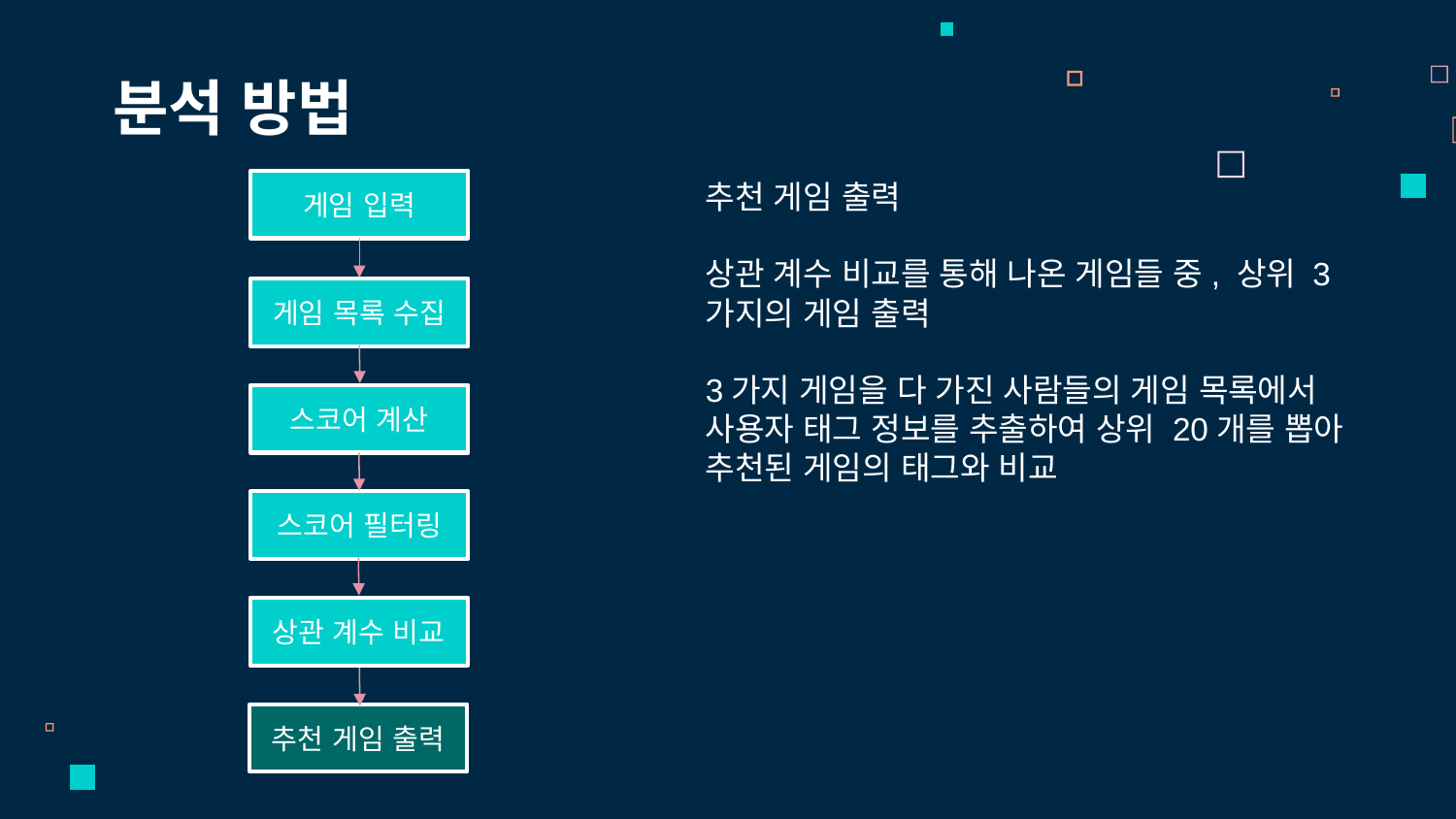

분석 방법
게임 입력
추천 게임 출력

상관 계수 비교를 통해 나온 게임들 중, 상위 3가지의 게임 출력

3가지 게임을 다 가진 사람들의 게임 목록에서 사용자 태그 정보를 추출하여 상위 20개를 뽑아 추천된 게임의 태그와 비교

게임 목록 수집
스코어 계산
스코어 필터링
상관 계수 비교
추천 게임 출력